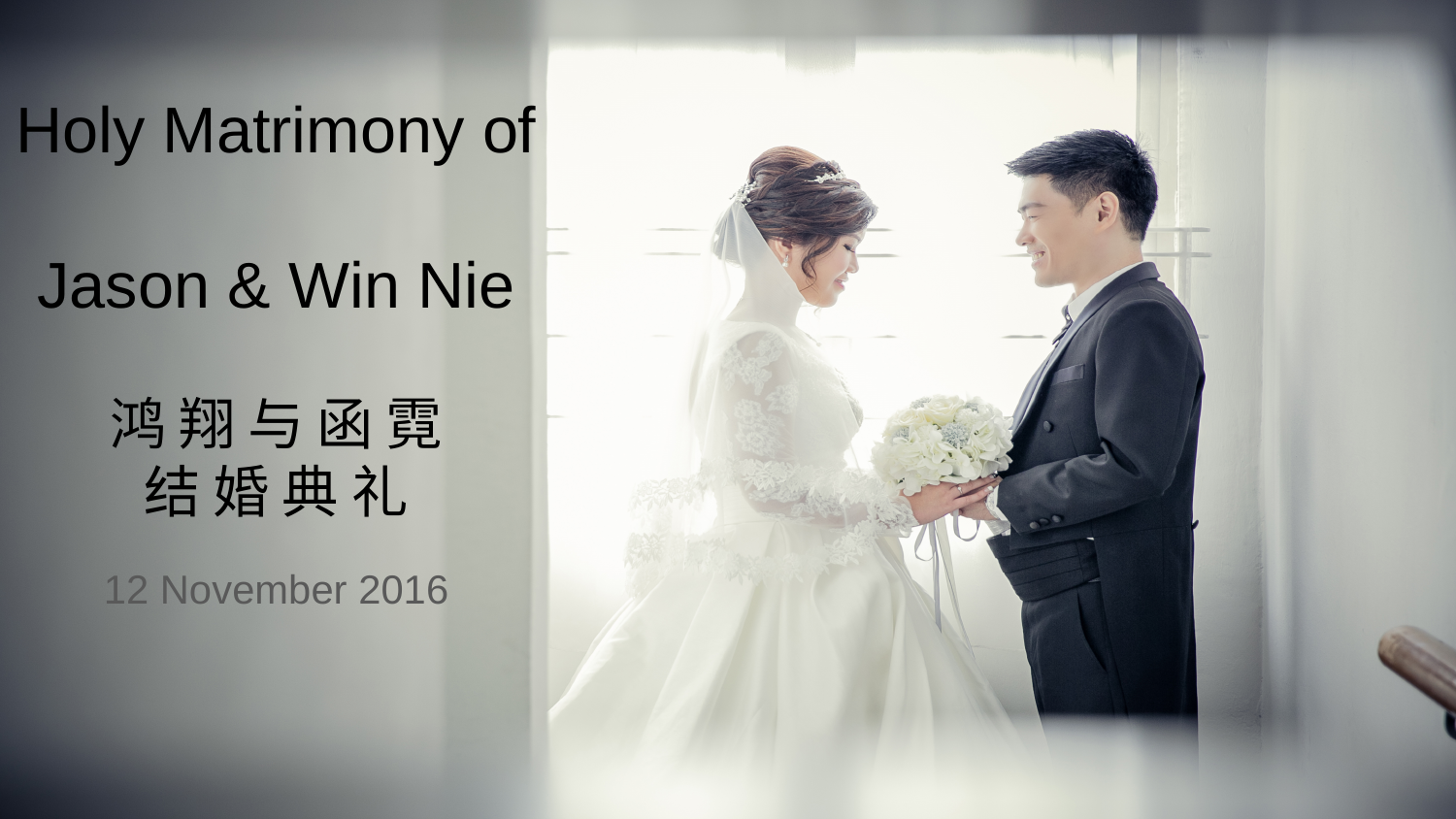

# Holy Matrimony of Jason & Win Nie 鸿 翔 与 函 霓 结 婚 典 礼
12 November 2016